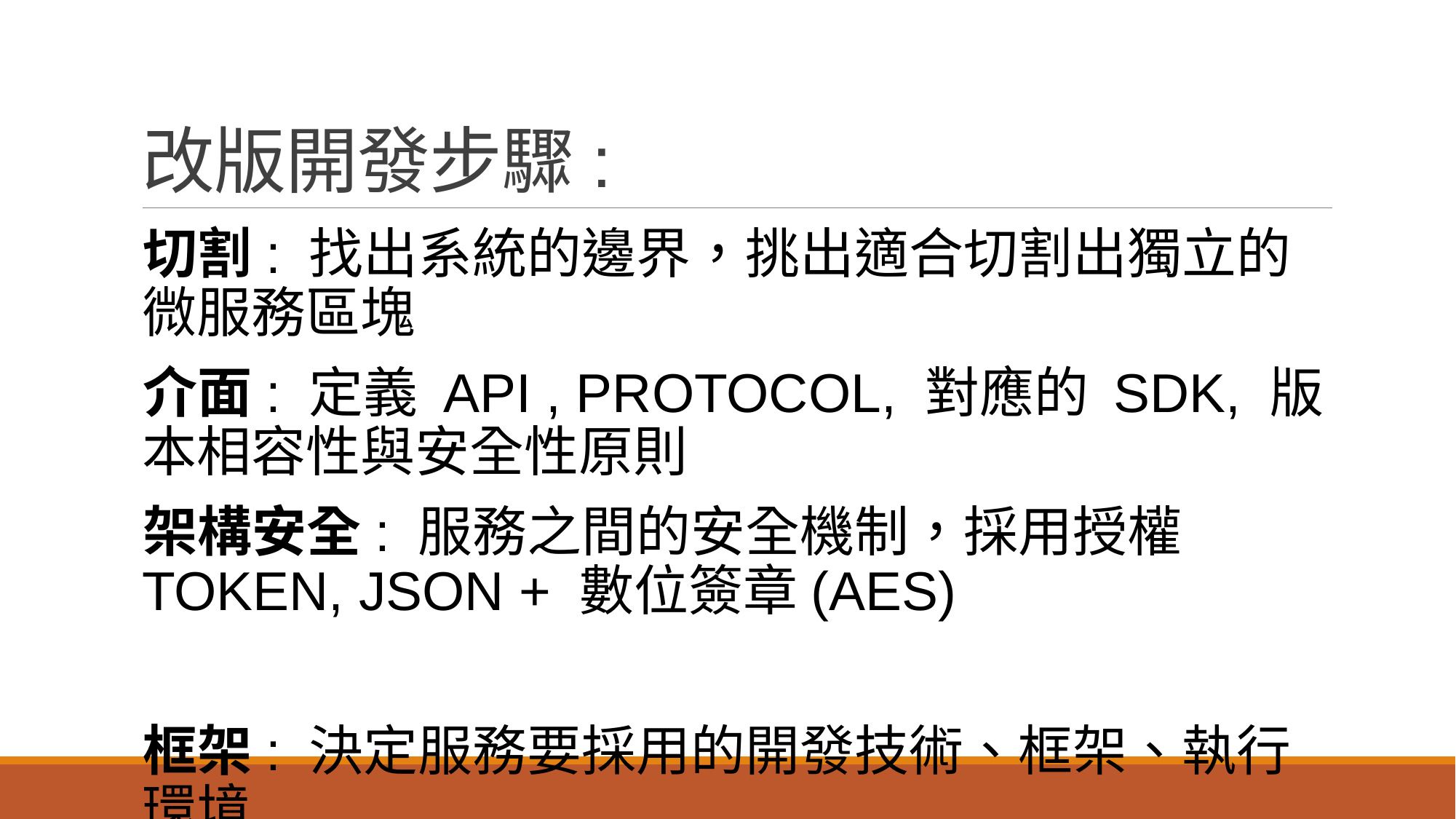

# 改版開發步驟:
切割: 找出系統的邊界，挑出適合切割出獨立的微服務區塊
介面: 定義 API , PROTOCOL, 對應的 SDK, 版本相容性與安全性原則
架構安全: 服務之間的安全機制，採用授權 TOKEN, JSON + 數位簽章(AES)

框架: 決定服務要採用的開發技術、框架、執行環境
重構: 用重構 + 單元測試，逐步改善原本的系統架構，切割出獨立服務
測試: 佈署容易，可局部更新，可隨時使用真實的環境測試
追蹤: 規劃統一的 LOG 機制，按操作序號追蹤，解決跨服務問題排除

監控: 服務運作狀況，服務效能表現，服務失敗後的處理原則
壓測: 了解單一服務效能瓶頸，與運作規模的上限